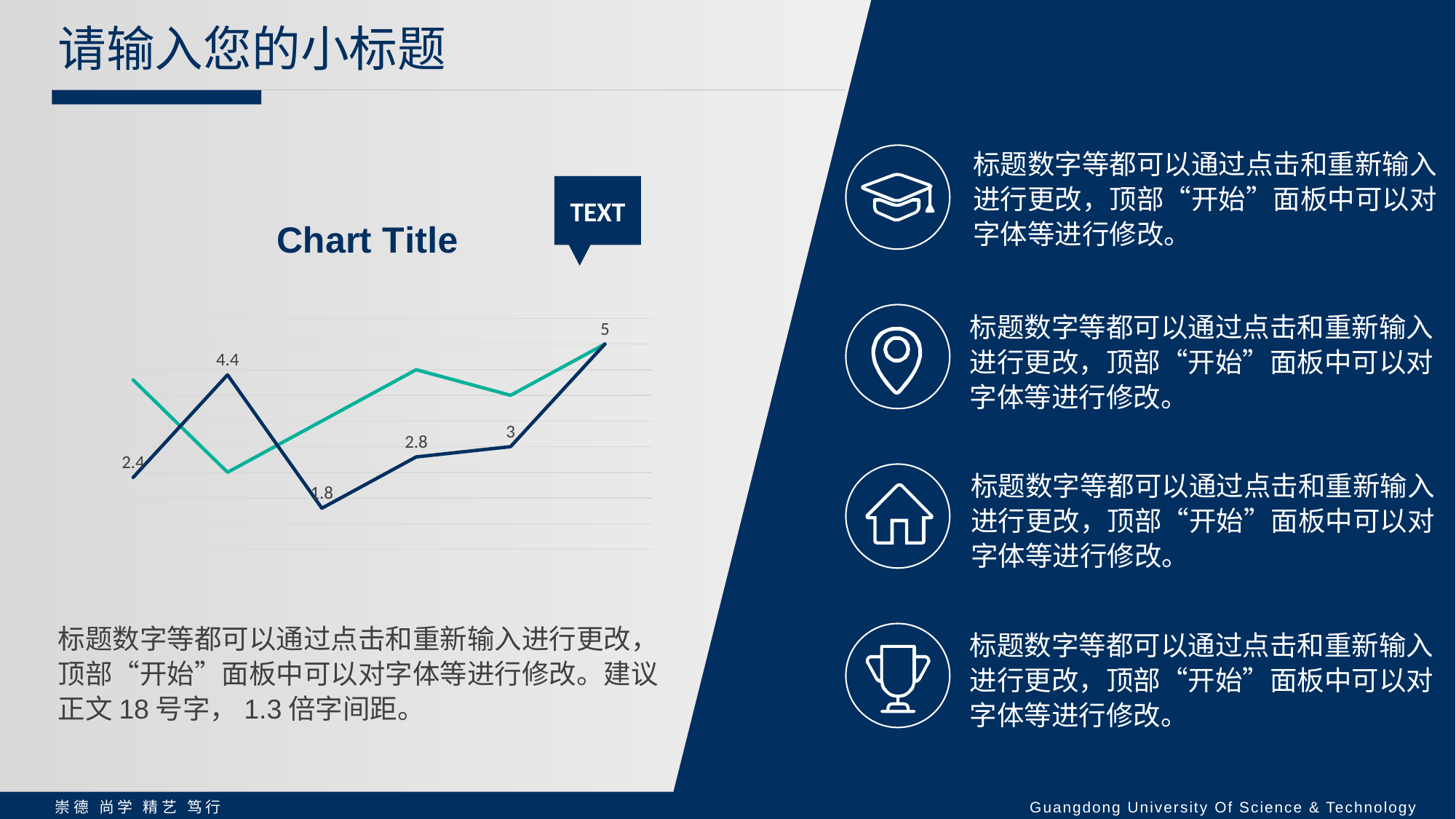

请输入您的小标题

标题数字等都可以通过点击和重新输入进行更改，顶部“开始”面板中可以对字体等进行修改。

TEXT

### Chart:

| Category | 系列 1 | 系列 2 |
|---|---|---|
| 类别 1 | 4.3 | 2.4 |
| 类别 2 | 2.5 | 4.4 |
| 类别 3 | 3.5 | 1.8 |
| 类别 4 | 4.5 | 2.8 |
| 类别 5 | 4.0 | 3.0 |
| 类别 6 | 5.0 | 5.0 |
标题数字等都可以通过点击和重新输入进行更改，顶部“开始”面板中可以对字体等进行修改。

标题数字等都可以通过点击和重新输入进行更改，顶部“开始”面板中可以对字体等进行修改。

标题数字等都可以通过点击和重新输入进行更改，顶部“开始”面板中可以对字体等进行修改。建议正文18号字，1.3倍字间距。
标题数字等都可以通过点击和重新输入进行更改，顶部“开始”面板中可以对字体等进行修改。

          崇 德   尚 学   精 艺   笃 行                                                                                                                                                                                                                                         Guangdong University Of Science & Technology